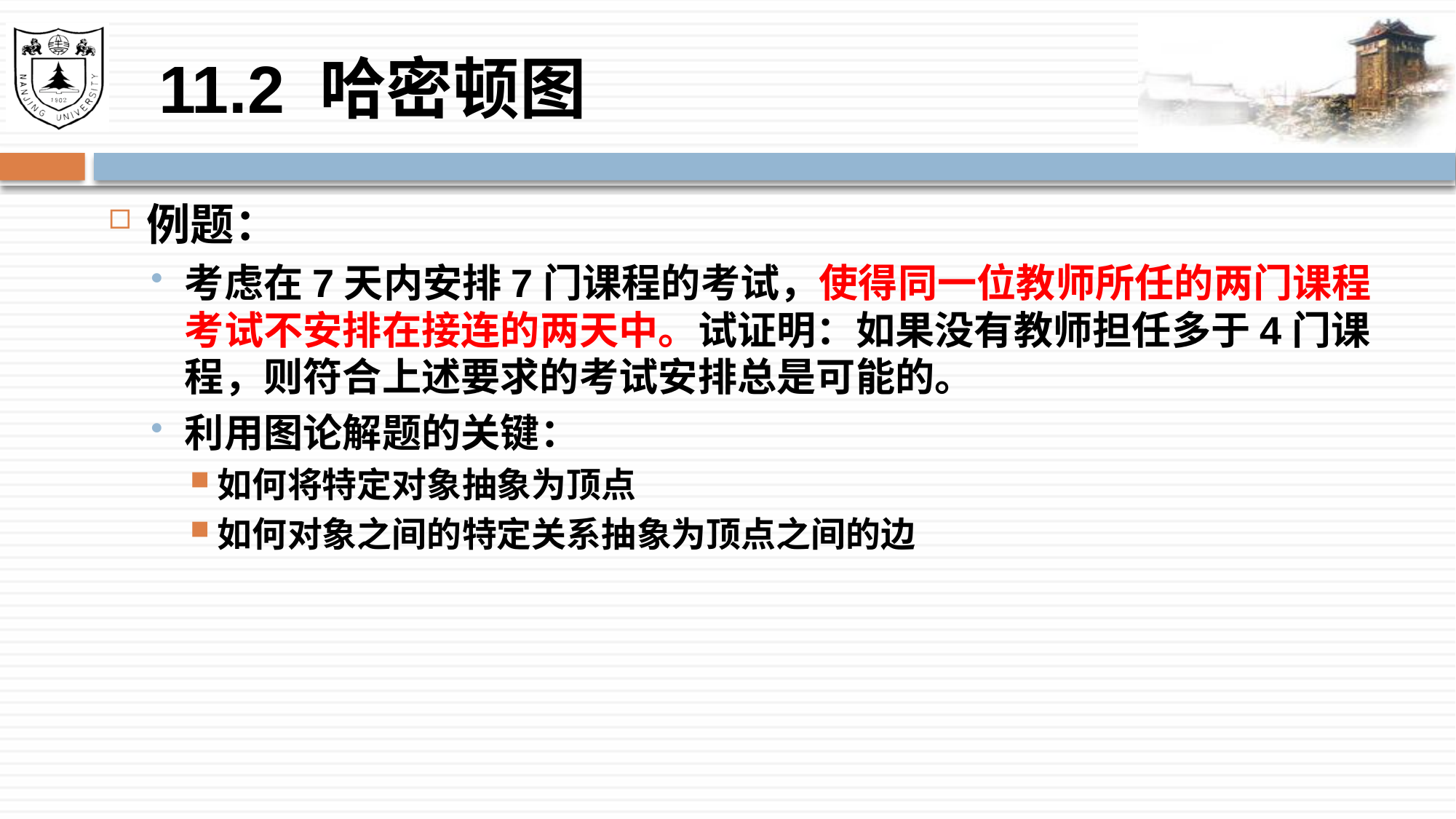

# 11.2 哈密顿图
例题：
考虑在7天内安排7门课程的考试，使得同一位教师所任的两门课程考试不安排在接连的两天中。试证明：如果没有教师担任多于4门课程，则符合上述要求的考试安排总是可能的。
利用图论解题的关键：
如何将特定对象抽象为顶点
如何对象之间的特定关系抽象为顶点之间的边